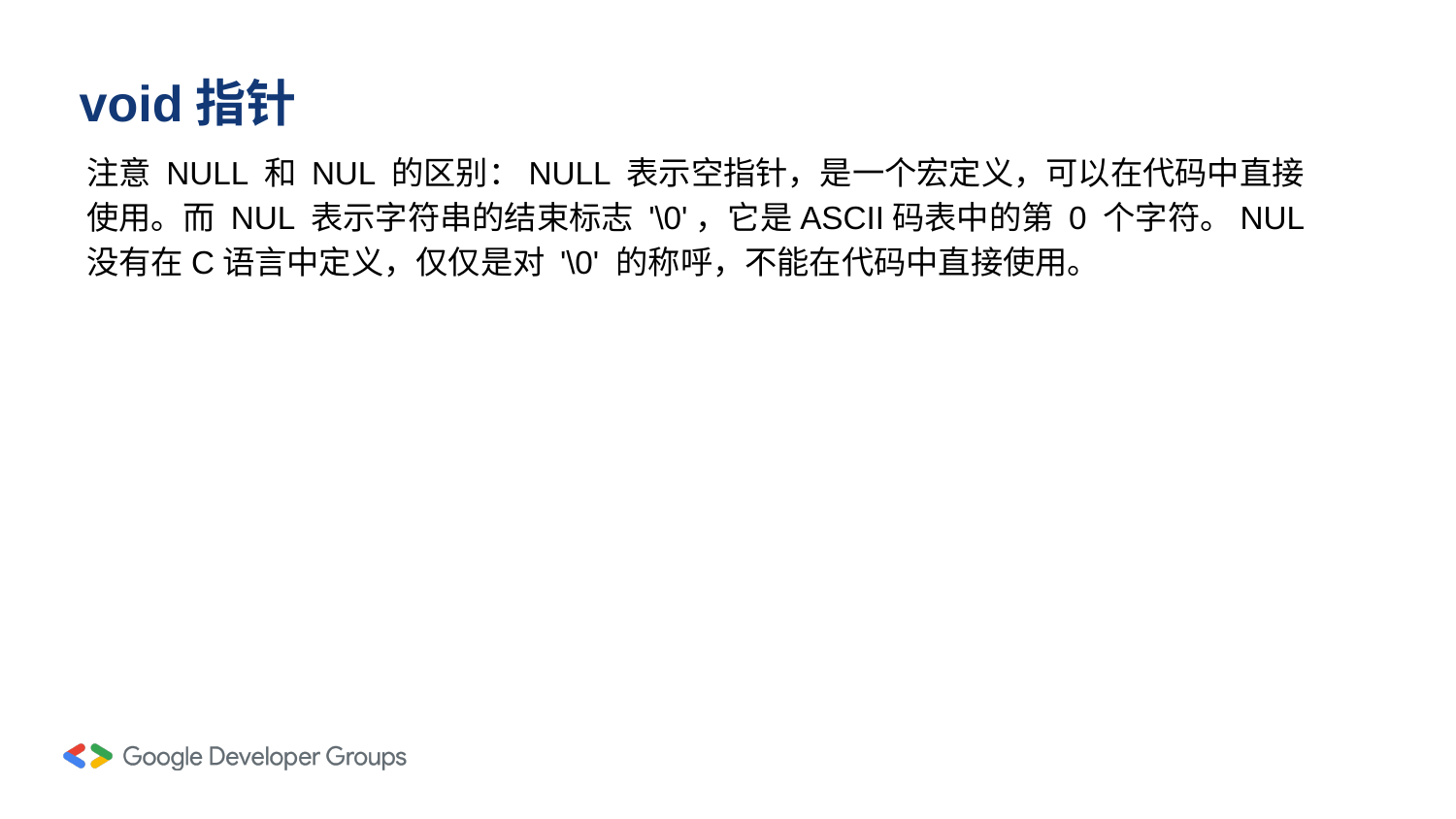

# void指针
注意 NULL 和 NUL 的区别：NULL 表示空指针，是一个宏定义，可以在代码中直接使用。而 NUL 表示字符串的结束标志 '\0'，它是ASCII码表中的第 0 个字符。NUL 没有在C语言中定义，仅仅是对 '\0' 的称呼，不能在代码中直接使用。